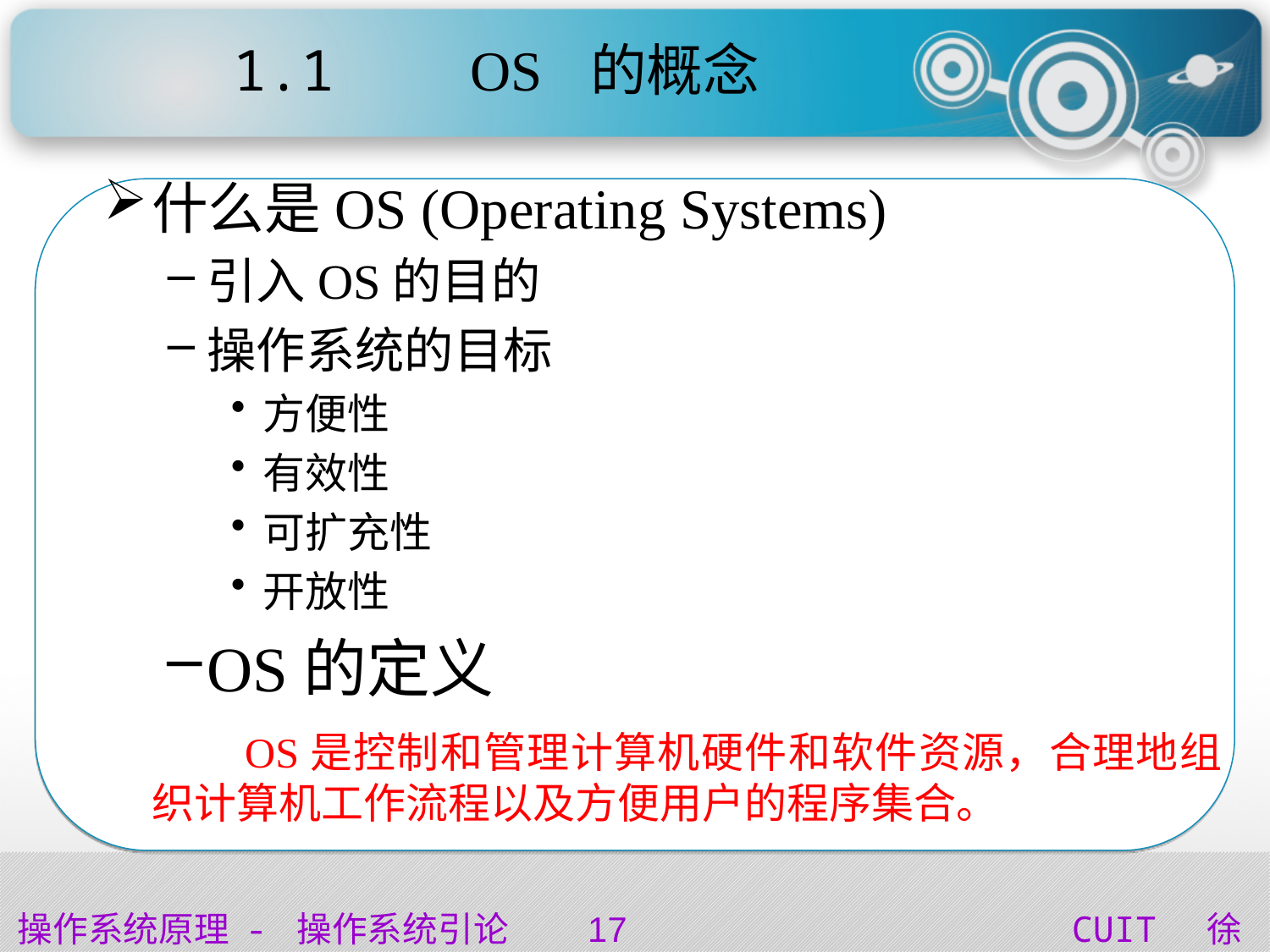

# 1.1    OS 的概念
什么是OS (Operating Systems)
引入OS的目的
操作系统的目标
方便性
有效性
可扩充性
开放性
OS的定义
            OS是控制和管理计算机硬件和软件资源，合理地组织计算机工作流程以及方便用户的程序集合。